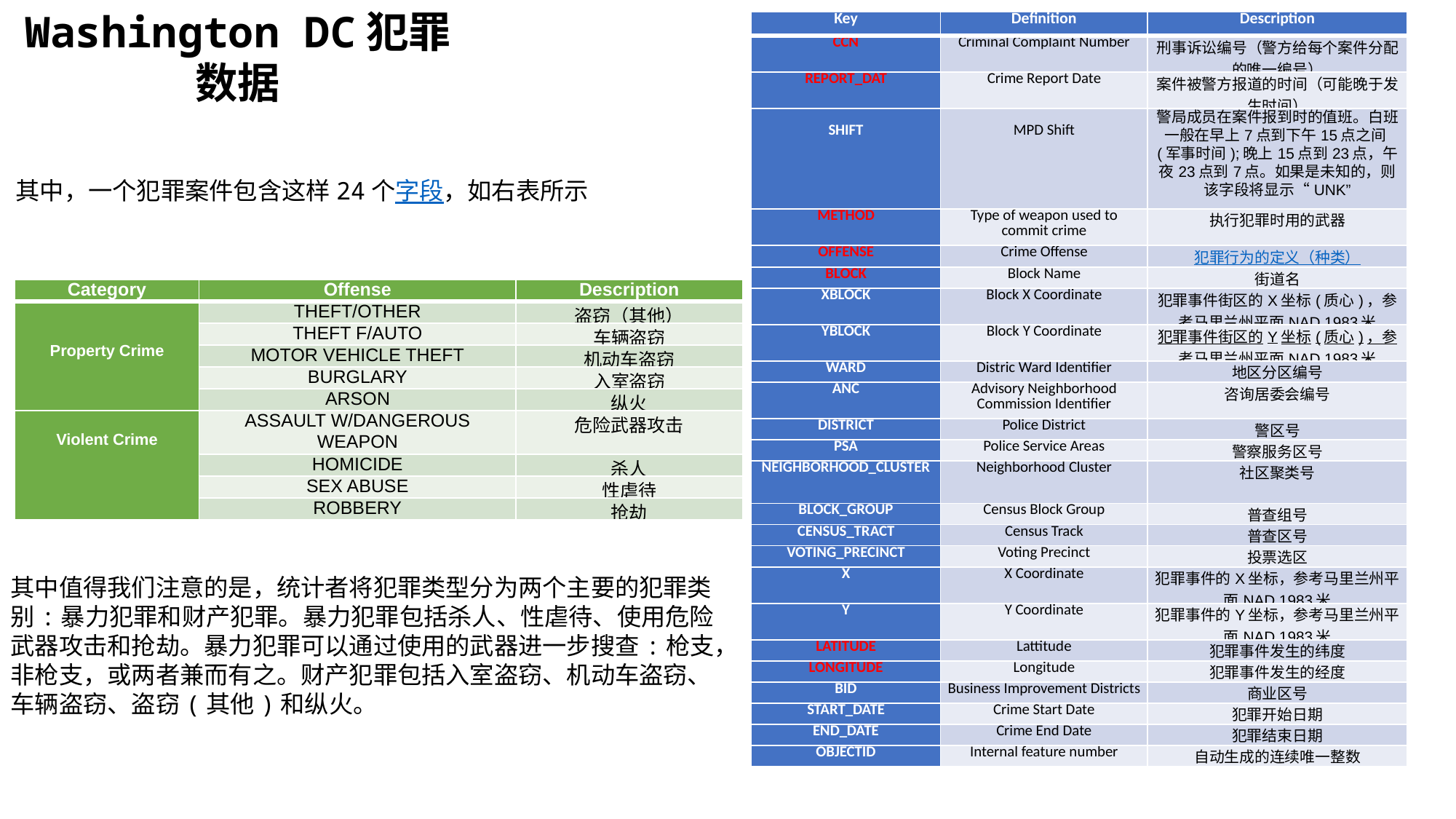

Washington DC犯罪数据
| Key | Definition | Description |
| --- | --- | --- |
| CCN | Criminal Complaint Number | 刑事诉讼编号（警方给每个案件分配的唯一编号） |
| REPORT\_DAT | Crime Report Date | 案件被警方报道的时间（可能晚于发生时间） |
| SHIFT | MPD Shift | 警局成员在案件报到时的值班。白班一般在早上7点到下午15点之间(军事时间);晚上15点到23点，午夜23点到7点。如果是未知的，则该字段将显示“UNK” |
| METHOD | Type of weapon used to commit crime | 执行犯罪时用的武器 |
| OFFENSE | Crime Offense | 犯罪行为的定义（种类） |
| BLOCK | Block Name | 街道名 |
| XBLOCK | Block X Coordinate | 犯罪事件街区的X坐标(质心)，参考马里兰州平面NAD 1983米 |
| YBLOCK | Block Y Coordinate | 犯罪事件街区的Y坐标(质心)，参考马里兰州平面NAD 1983米 |
| WARD | Distric Ward Identifier | 地区分区编号 |
| ANC | Advisory Neighborhood Commission Identifier | 咨询居委会编号 |
| DISTRICT | Police District | 警区号 |
| PSA | Police Service Areas | 警察服务区号 |
| NEIGHBORHOOD\_CLUSTER | Neighborhood Cluster | 社区聚类号 |
| BLOCK\_GROUP | Census Block Group | 普查组号 |
| CENSUS\_TRACT | Census Track | 普查区号 |
| VOTING\_PRECINCT | Voting Precinct | 投票选区 |
| X | X Coordinate | 犯罪事件的X坐标，参考马里兰州平面NAD 1983米 |
| Y | Y Coordinate | 犯罪事件的Y坐标，参考马里兰州平面NAD 1983米 |
| LATITUDE | Lattitude | 犯罪事件发生的纬度 |
| LONGITUDE | Longitude | 犯罪事件发生的经度 |
| BID | Business Improvement Districts | 商业区号 |
| START\_DATE | Crime Start Date | 犯罪开始日期 |
| END\_DATE | Crime End Date | 犯罪结束日期 |
| OBJECTID | Internal feature number | 自动生成的连续唯一整数 |
其中，一个犯罪案件包含这样24个字段，如右表所示
| Category | Offense | Description |
| --- | --- | --- |
| Property Crime | THEFT/OTHER | 盗窃（其他） |
|  | THEFT F/AUTO | 车辆盗窃 |
|  | MOTOR VEHICLE THEFT | 机动车盗窃 |
|  | BURGLARY | 入室盗窃 |
|  | ARSON | 纵火 |
| Violent Crime | ASSAULT W/DANGEROUS WEAPON | 危险武器攻击 |
|  | HOMICIDE | 杀人 |
|  | SEX ABUSE | 性虐待 |
|  | ROBBERY | 抢劫 |
其中值得我们注意的是，统计者将犯罪类型分为两个主要的犯罪类别:暴力犯罪和财产犯罪。暴力犯罪包括杀人、性虐待、使用危险武器攻击和抢劫。暴力犯罪可以通过使用的武器进一步搜查:枪支，非枪支，或两者兼而有之。财产犯罪包括入室盗窃、机动车盗窃、车辆盗窃、盗窃(其他)和纵火。